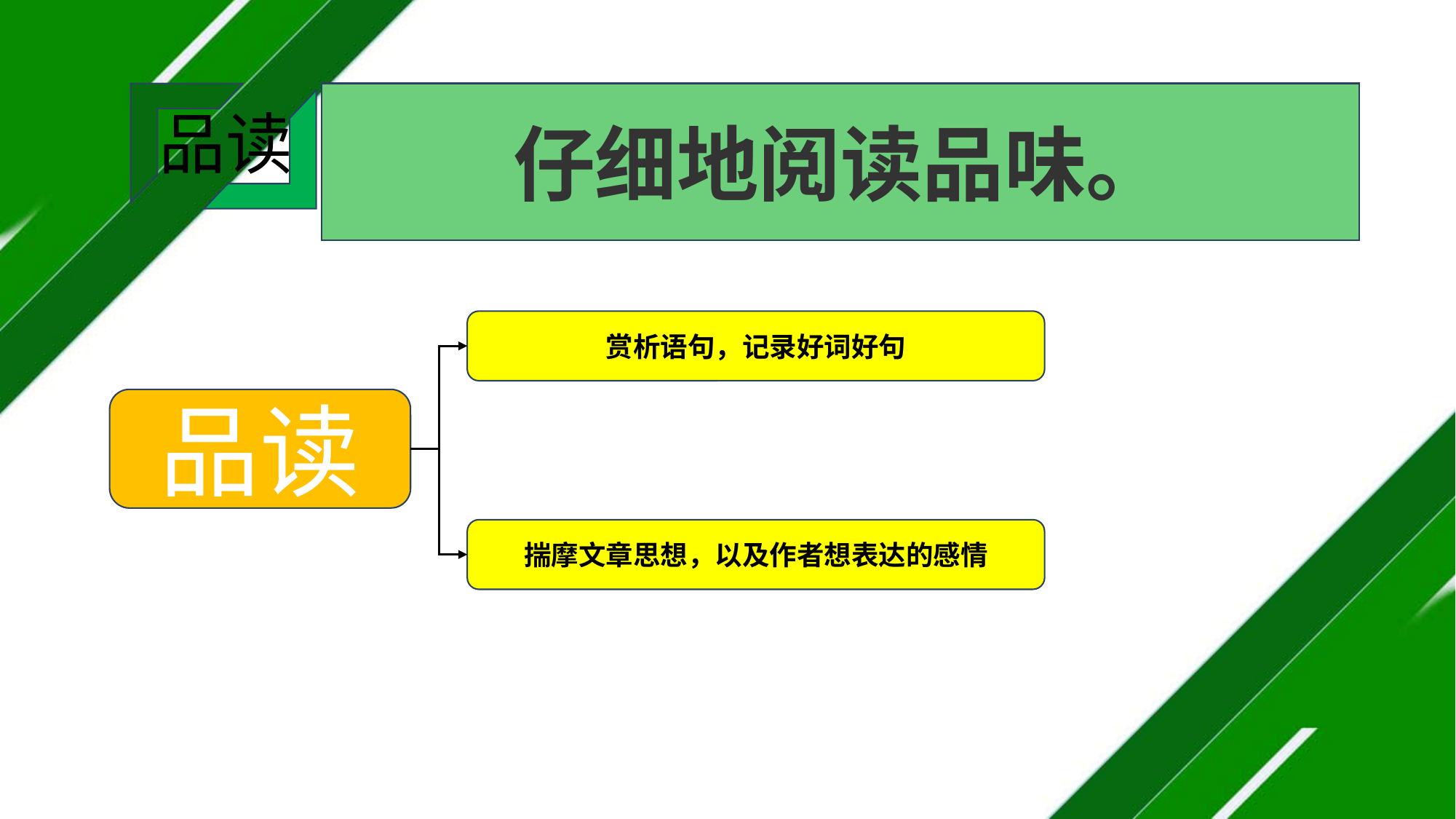

仔细地阅读品味。

品读
赏析语句，记录好词好句
品读
揣摩文章思想，以及作者想表达的感情